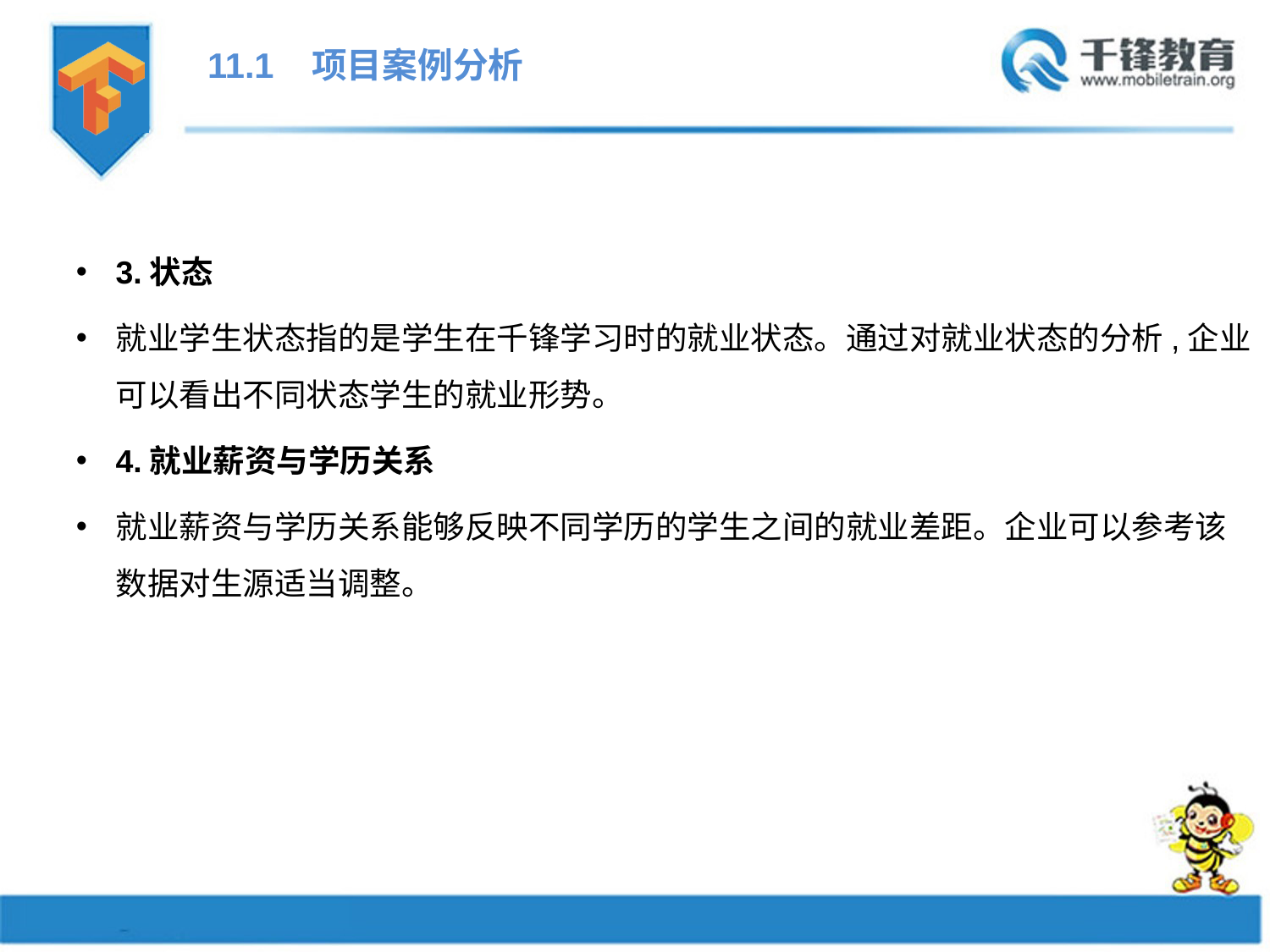

11.1   项目案例分析
3.状态
就业学生状态指的是学生在千锋学习时的就业状态。通过对就业状态的分析,企业可以看出不同状态学生的就业形势。
4.就业薪资与学历关系
就业薪资与学历关系能够反映不同学历的学生之间的就业差距。企业可以参考该数据对生源适当调整。